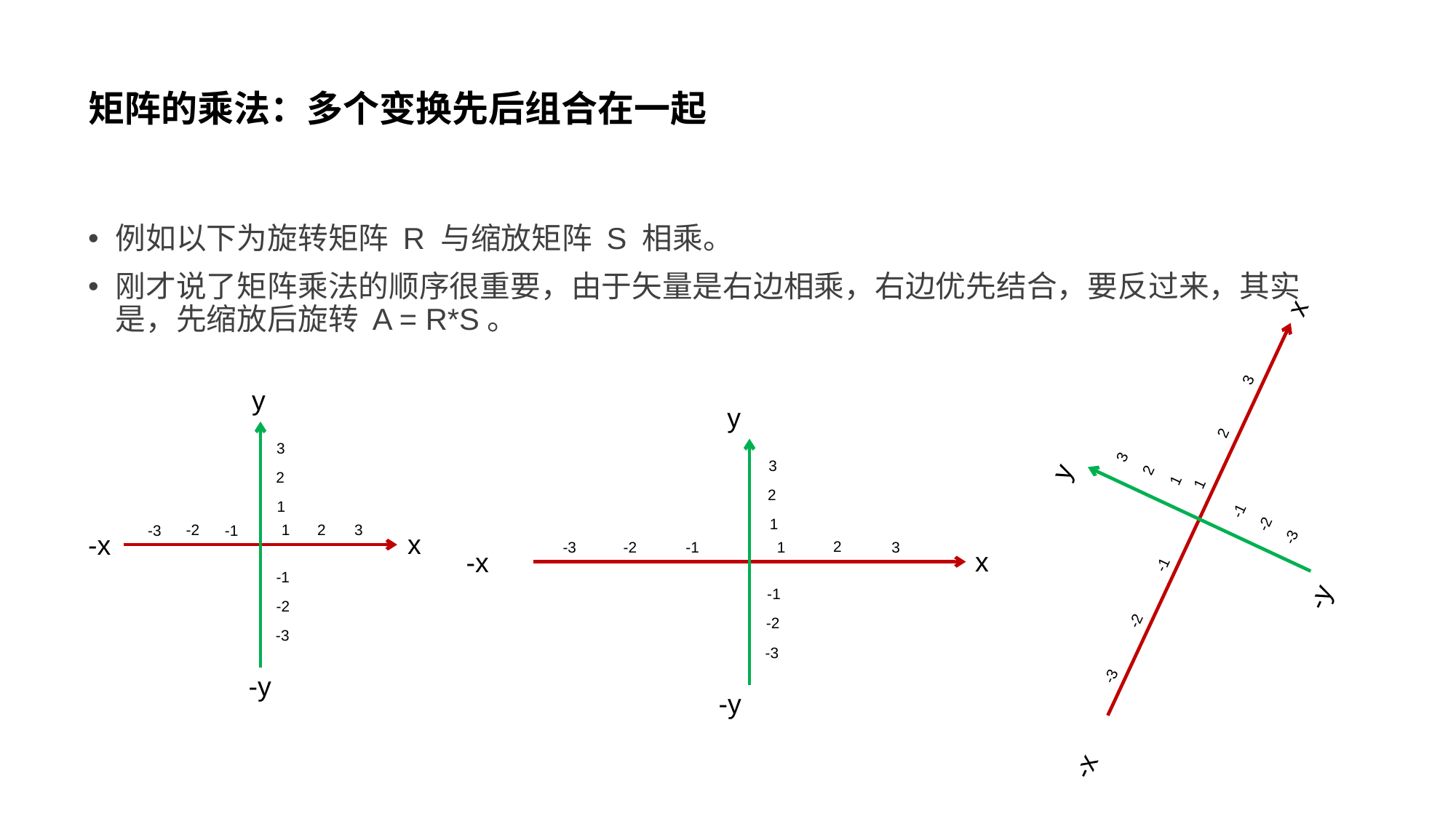

# 矩阵的乘法：多个变换先后组合在一起
例如以下为旋转矩阵 R 与缩放矩阵 S 相乘。
刚才说了矩阵乘法的顺序很重要，由于矢量是右边相乘，右边优先结合，要反过来，其实是，先缩放后旋转 A = R*S。
y
3
2
1
-1
-2
-3
-y
2
-2
1
3
-3
-1
x
-x
y
3
2
1
-1
-2
-3
-y
2
-2
1
3
-3
-1
x
-x
y
3
2
1
-1
-2
-3
-y
2
-2
1
3
-3
-1
x
-x